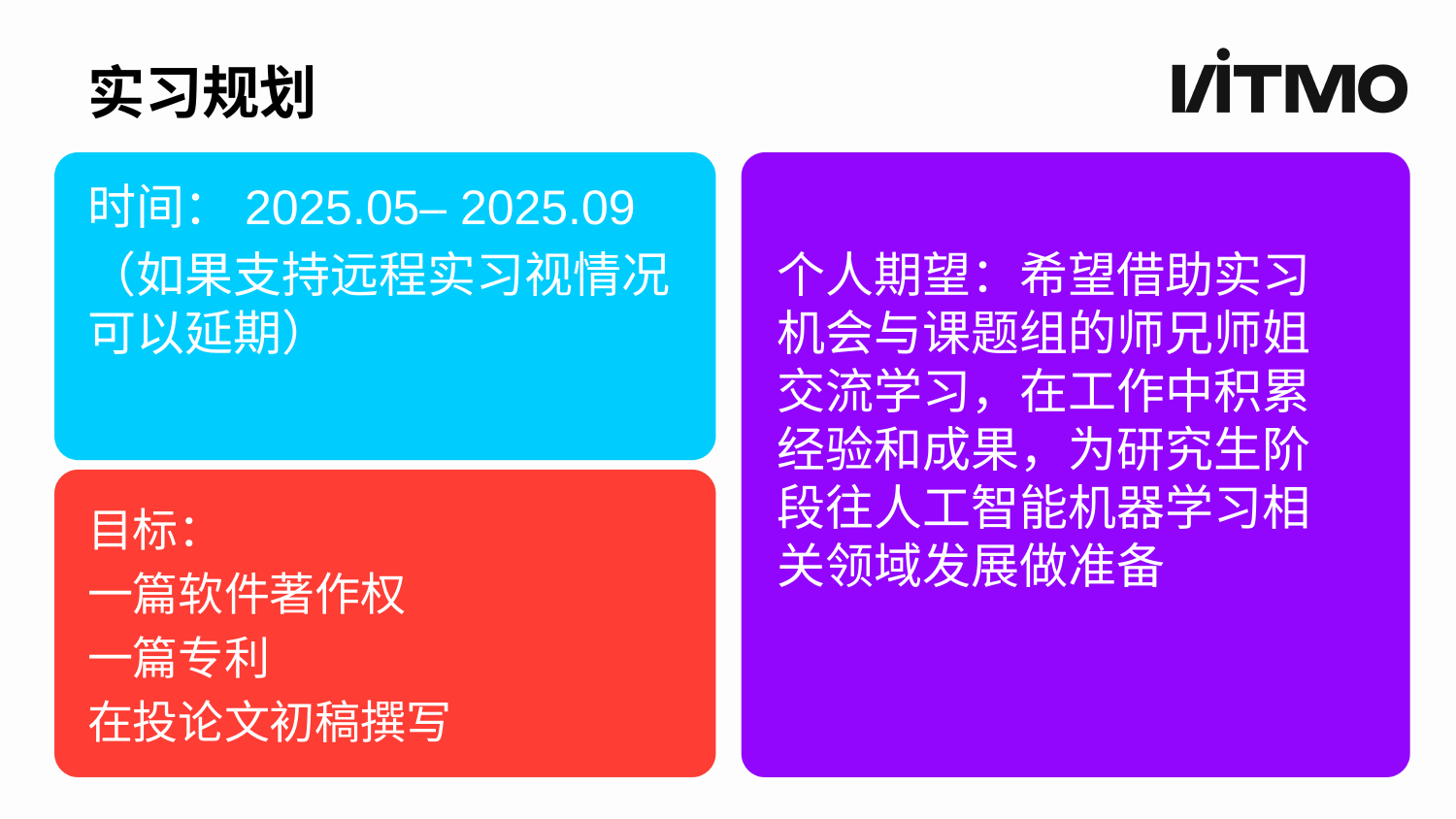

# 实习规划
时间：2025.05– 2025.09
（如果支持远程实习视情况可以延期）

个人期望：希望借助实习机会与课题组的师兄师姐交流学习，在工作中积累经验和成果，为研究生阶段往人工智能机器学习相关领域发展做准备
目标：
一篇软件著作权
一篇专利
在投论文初稿撰写